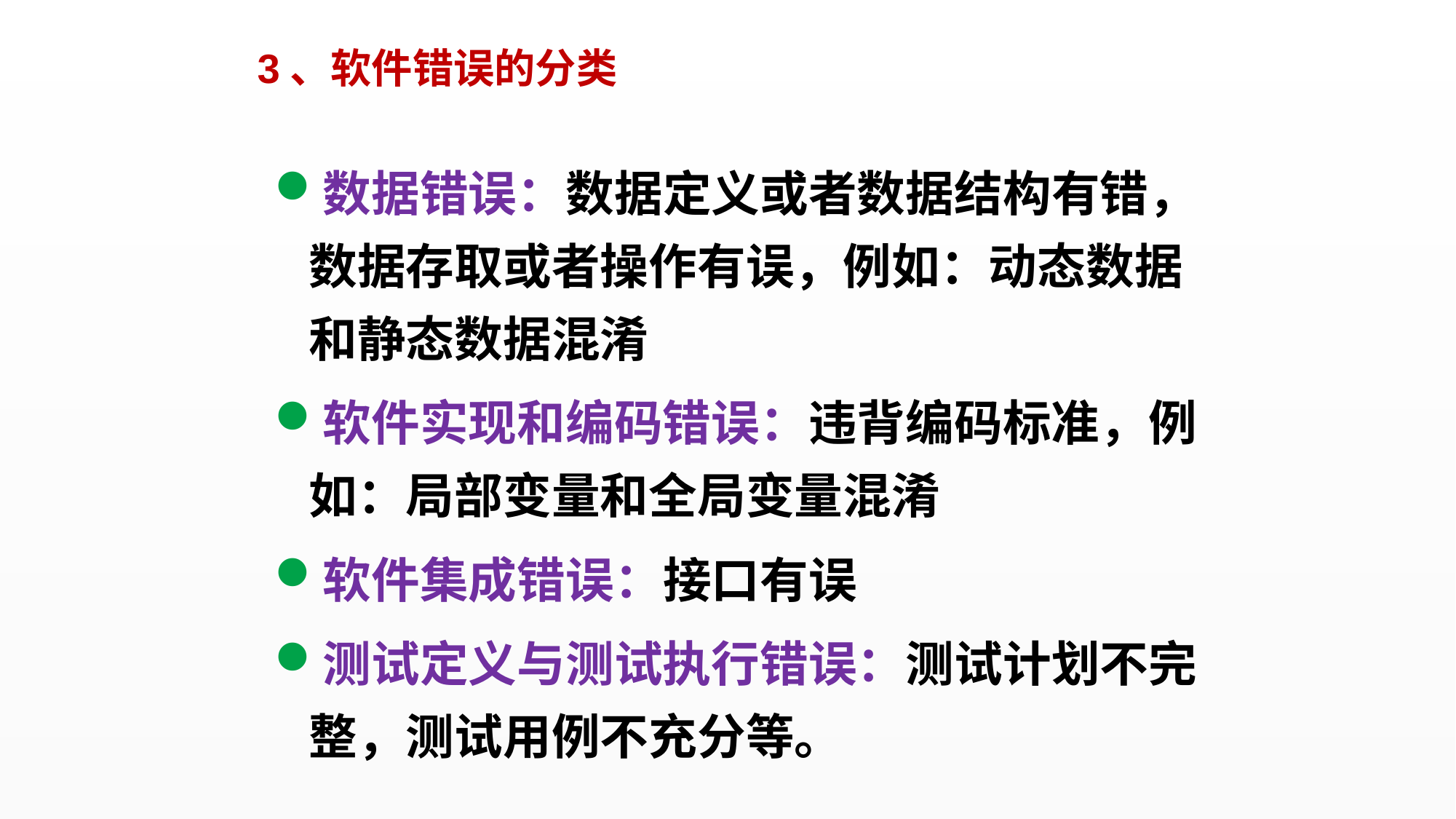

3、软件错误的分类
数据错误：数据定义或者数据结构有错，数据存取或者操作有误，例如：动态数据和静态数据混淆
软件实现和编码错误：违背编码标准，例如：局部变量和全局变量混淆
软件集成错误：接口有误
测试定义与测试执行错误：测试计划不完整，测试用例不充分等。